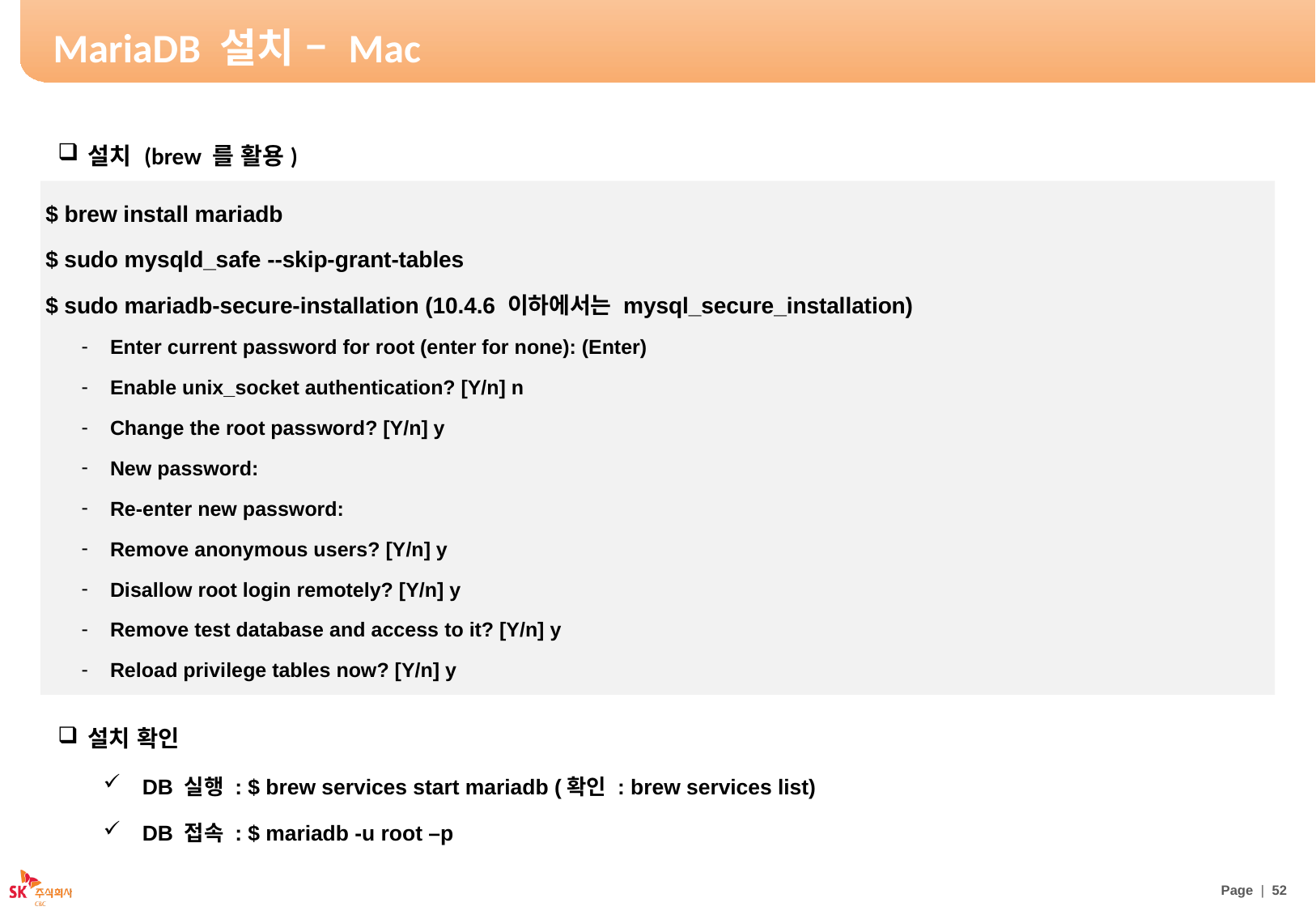

# MariaDB 설치 – Mac
설치 (brew 를 활용)

$ brew install mariadb
$ sudo mysqld_safe --skip-grant-tables
$ sudo mariadb-secure-installation (10.4.6 이하에서는 mysql_secure_installation)
Enter current password for root (enter for none): (Enter)
Enable unix_socket authentication? [Y/n] n
Change the root password? [Y/n] y
New password:
Re-enter new password:
Remove anonymous users? [Y/n] y
Disallow root login remotely? [Y/n] y
Remove test database and access to it? [Y/n] y
Reload privilege tables now? [Y/n] y
설치 확인
DB 실행 : $ brew services start mariadb (확인 : brew services list)
DB 접속 : $ mariadb -u root –p